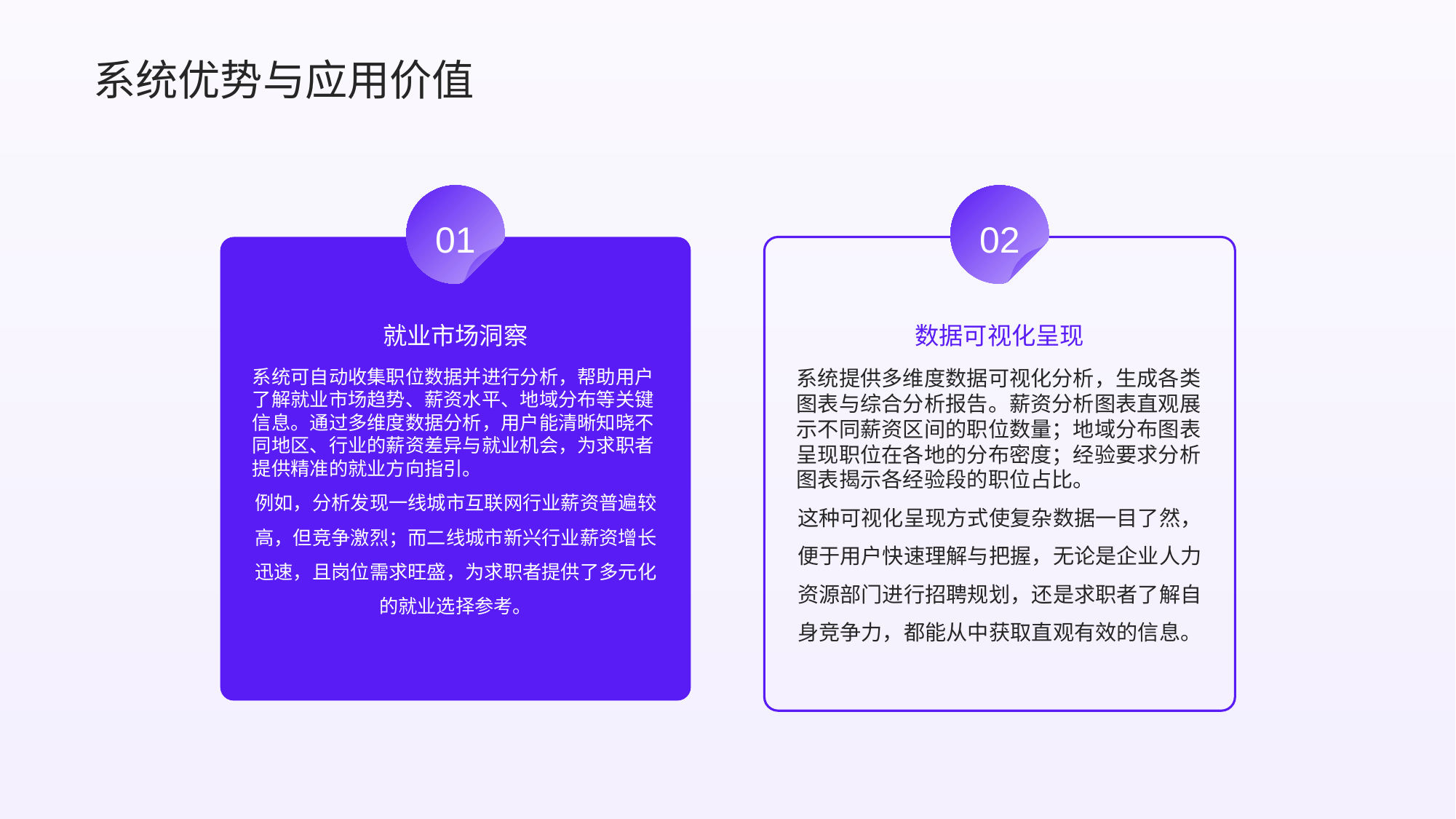

系统优势与应用价值

01
02

就业市场洞察
数据可视化呈现
系统可自动收集职位数据并进行分析，帮助用户了解就业市场趋势、薪资水平、地域分布等关键信息。通过多维度数据分析，用户能清晰知晓不同地区、行业的薪资差异与就业机会，为求职者提供精准的就业方向指引。
例如，分析发现一线城市互联网行业薪资普遍较高，但竞争激烈；而二线城市新兴行业薪资增长迅速，且岗位需求旺盛，为求职者提供了多元化的就业选择参考。
系统提供多维度数据可视化分析，生成各类图表与综合分析报告。薪资分析图表直观展示不同薪资区间的职位数量；地域分布图表呈现职位在各地的分布密度；经验要求分析图表揭示各经验段的职位占比。
这种可视化呈现方式使复杂数据一目了然，便于用户快速理解与把握，无论是企业人力资源部门进行招聘规划，还是求职者了解自身竞争力，都能从中获取直观有效的信息。